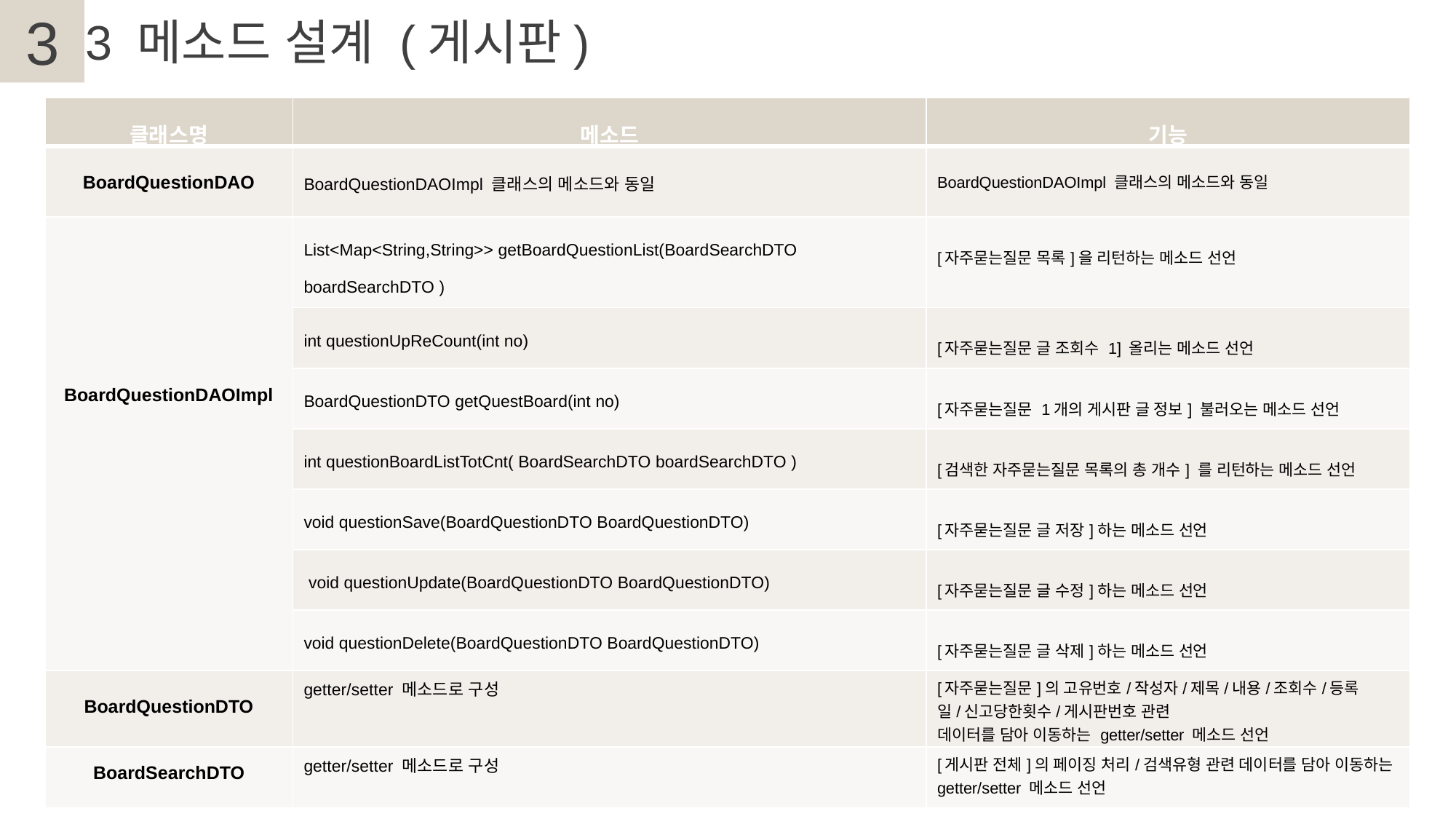

3
2
-3 메소드 설계 (게시판)
| 클래스명 | 메소드 | 기능 |
| --- | --- | --- |
| BoardQuestionDAO | BoardQuestionDAOImpl 클래스의 메소드와 동일 | BoardQuestionDAOImpl 클래스의 메소드와 동일 |
| BoardQuestionDAOImpl | List<Map<String,String>> getBoardQuestionList(BoardSearchDTO boardSearchDTO ) | [자주묻는질문 목록]을 리턴하는 메소드 선언 |
|  | int questionUpReCount(int no) | [자주묻는질문 글 조회수 1] 올리는 메소드 선언 |
|  | BoardQuestionDTO getQuestBoard(int no) | [자주묻는질문 1개의 게시판 글 정보] 불러오는 메소드 선언 |
|  | int questionBoardListTotCnt( BoardSearchDTO boardSearchDTO ) | [검색한 자주묻는질문 목록의 총 개수] 를 리턴하는 메소드 선언 |
|  | void questionSave(BoardQuestionDTO BoardQuestionDTO) | [자주묻는질문 글 저장]하는 메소드 선언 |
|  | void questionUpdate(BoardQuestionDTO BoardQuestionDTO) | [자주묻는질문 글 수정]하는 메소드 선언 |
|  | void questionDelete(BoardQuestionDTO BoardQuestionDTO) | [자주묻는질문 글 삭제]하는 메소드 선언 |
| BoardQuestionDTO | getter/setter 메소드로 구성 | [자주묻는질문]의 고유번호/작성자/제목/내용/조회수/등록일/신고당한횟수/게시판번호 관련 데이터를 담아 이동하는 getter/setter 메소드 선언 |
| BoardSearchDTO | getter/setter 메소드로 구성 | [게시판 전체]의 페이징 처리/검색유형 관련 데이터를 담아 이동하는 getter/setter 메소드 선언 |